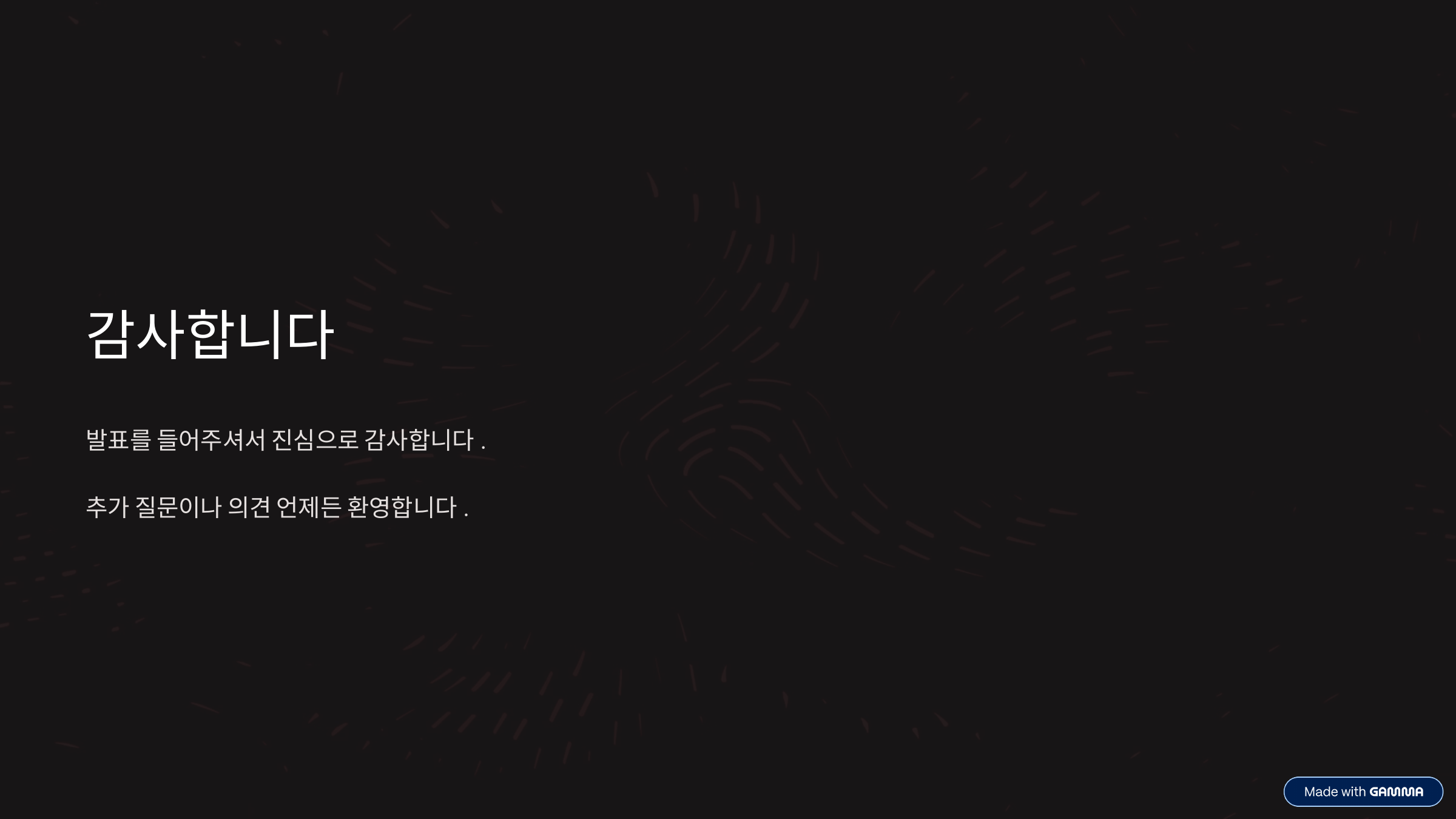

감사합니다
발표를 들어주셔서 진심으로 감사합니다.
추가 질문이나 의견 언제든 환영합니다.